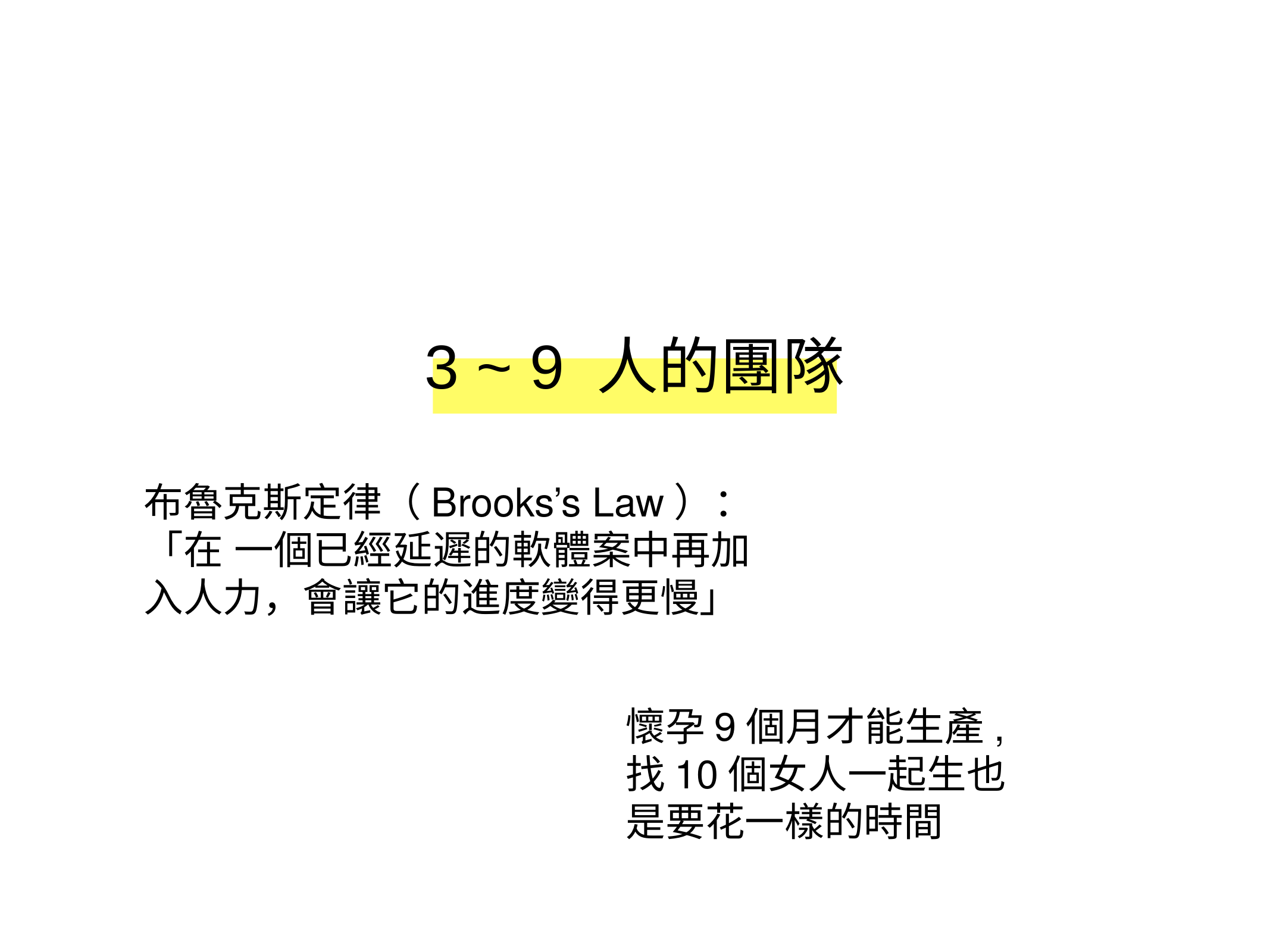

3 ~ 9 人的團隊

布魯克斯定律（Brooks’s Law）：「在 一個已經延遲的軟體案中再加入人力，會讓它的進度變得更慢」
懷孕9個月才能生產, 找10個女人一起生也是要花一樣的時間